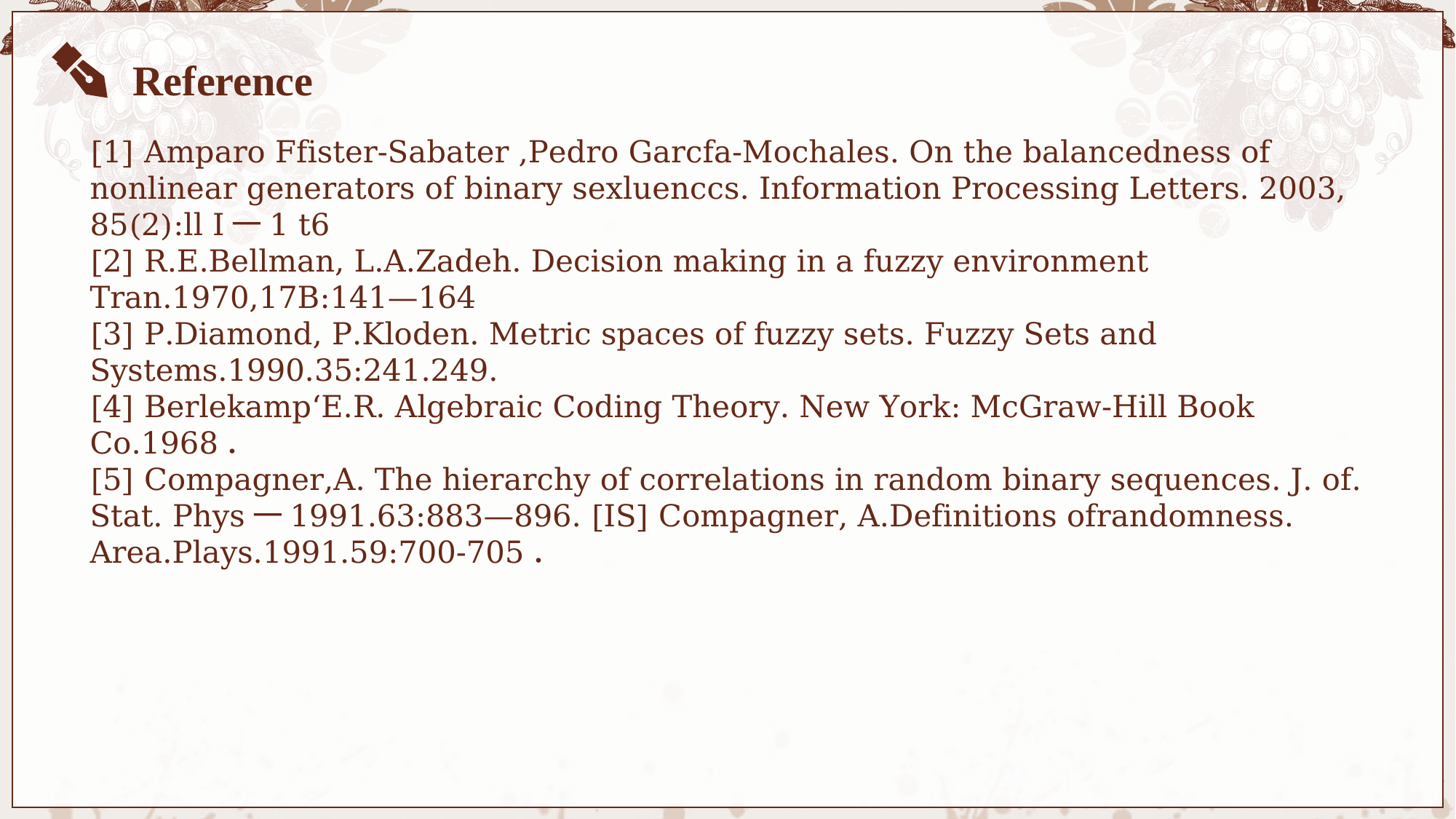

Reference
[1] Amparo Ffister-Sabater ,Pedro Garcfa-Mochales. On the balancedness of nonlinear generators of binary sexluenccs. Information Processing Letters. 2003, 85(2):ll I一1 t6
[2] R.E.Bellman, L.A.Zadeh. Decision making in a fuzzy environment Tran.1970,17B:141—164
[3] P.Diamond, P.Kloden. Metric spaces of fuzzy sets. Fuzzy Sets and Systems.1990.35:241.249.
[4] Berlekamp‘E.R. Algebraic Coding Theory. New York: McGraw-Hill Book Co.1968．
[5] Compagner,A. The hierarchy of correlations in random binary sequences. J. of. Stat. Phys一1991.63:883—896. [IS] Compagner, A.Definitions ofrandomness. Area.Plays.1991.59:700-705．